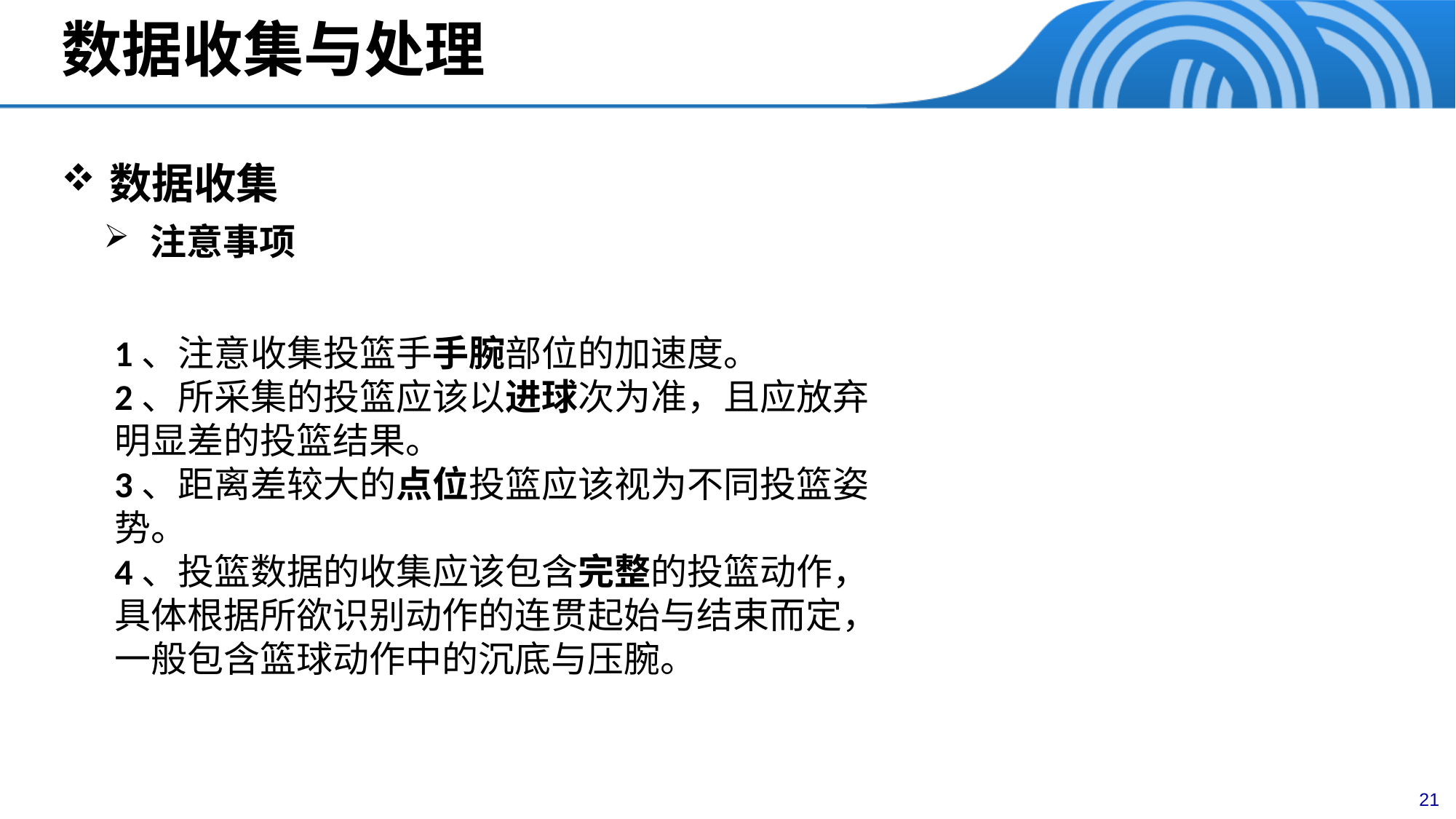

# 数据收集与处理
数据收集
注意事项
1、注意收集投篮手手腕部位的加速度。
2、所采集的投篮应该以进球次为准，且应放弃明显差的投篮结果。
3、距离差较大的点位投篮应该视为不同投篮姿势。
4、投篮数据的收集应该包含完整的投篮动作，具体根据所欲识别动作的连贯起始与结束而定，一般包含篮球动作中的沉底与压腕。